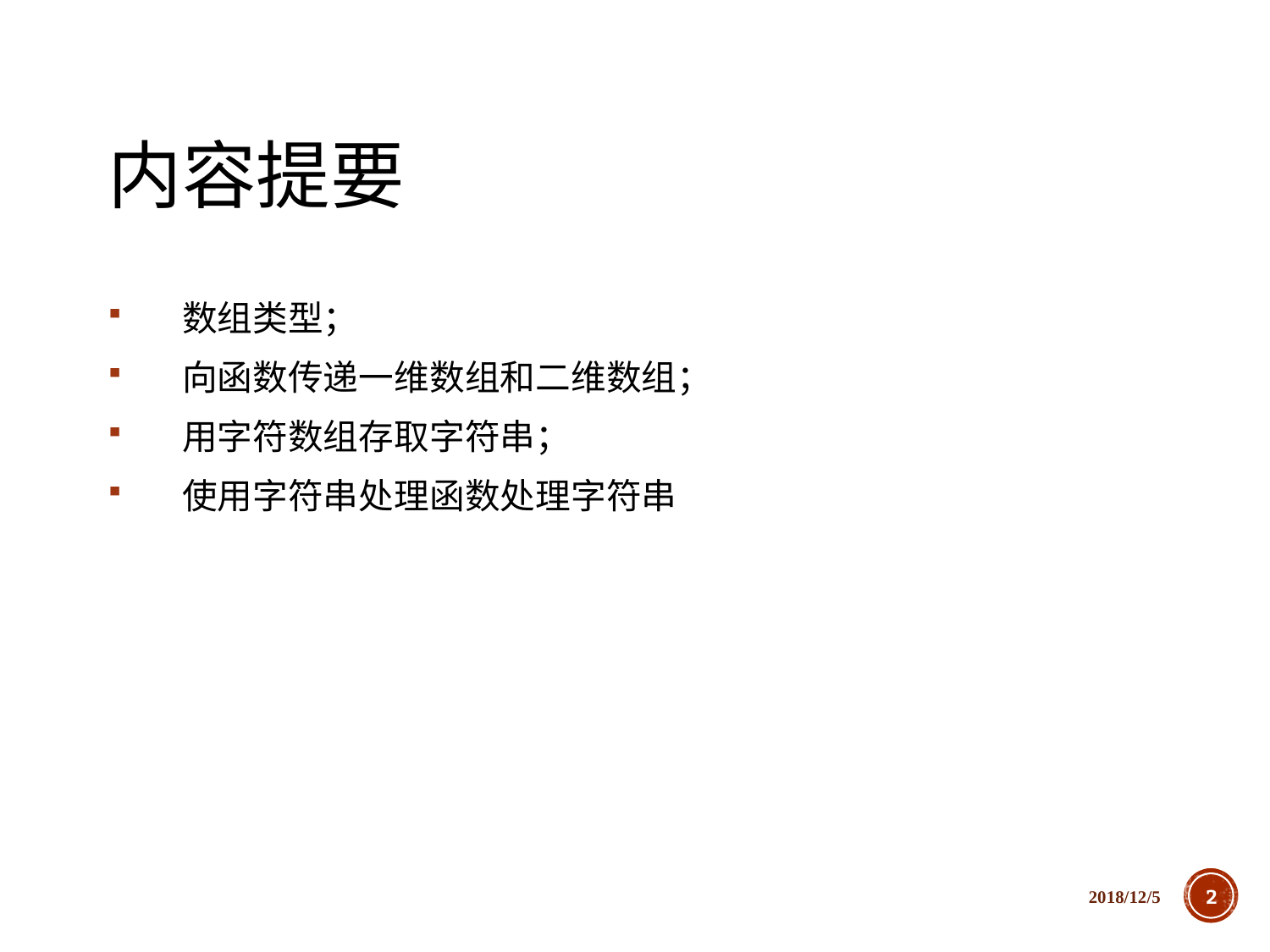

# 内容提要
数组类型；
向函数传递一维数组和二维数组；
用字符数组存取字符串；
使用字符串处理函数处理字符串
2018/12/5
2